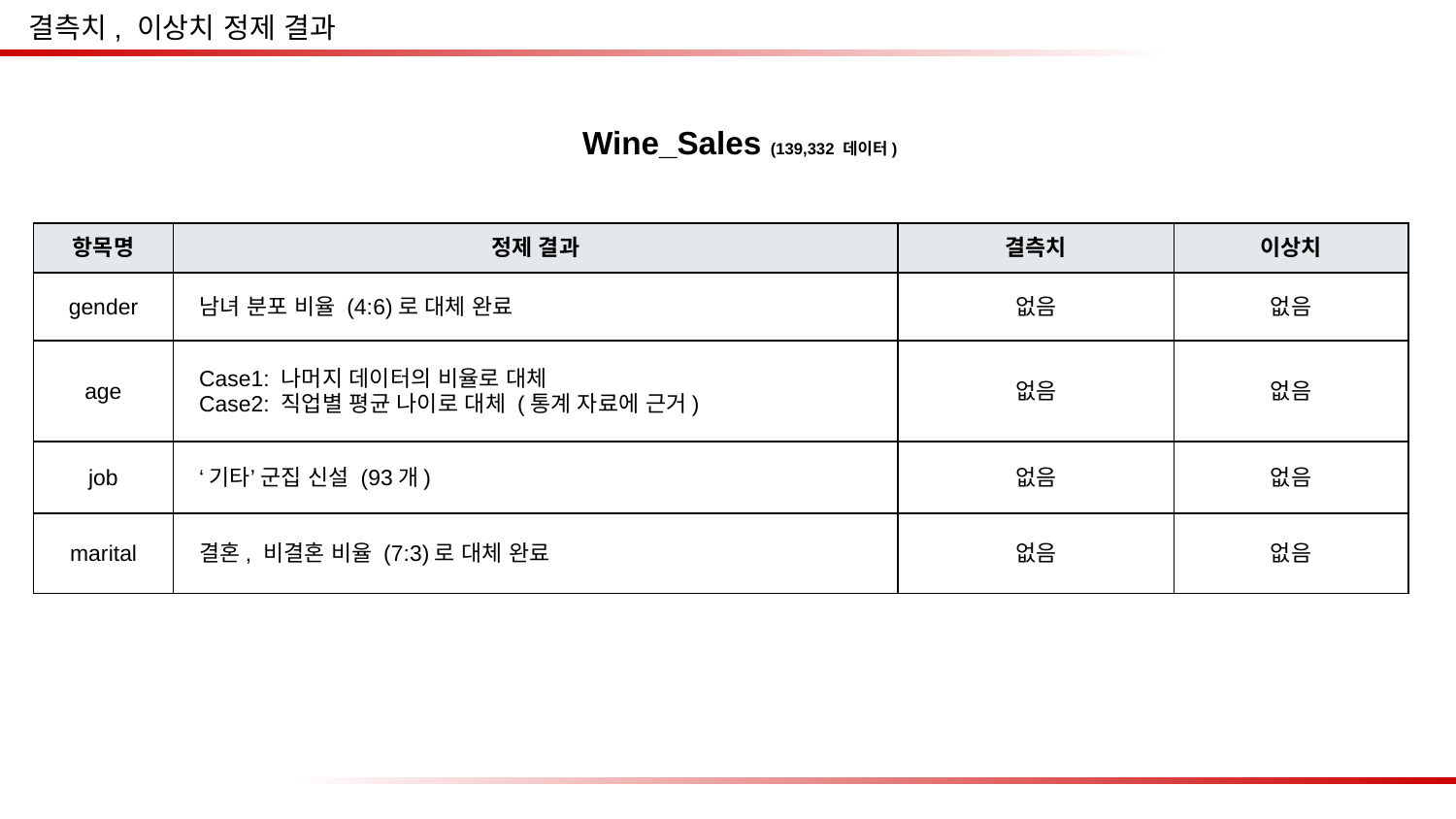

결측치, 이상치 정제 결과

Wine_Sales (139,332 데이터)
| 항목명 | 정제 결과 | 결측치 | 이상치 |
| --- | --- | --- | --- |
| gender | 남녀 분포 비율 (4:6)로 대체 완료 | 없음 | 없음 |
| age | Case1: 나머지 데이터의 비율로 대체 Case2: 직업별 평균 나이로 대체 (통계 자료에 근거) | 없음 | 없음 |
| job | ‘기타’ 군집 신설 (93개) | 없음 | 없음 |
| marital | 결혼, 비결혼 비율 (7:3)로 대체 완료 | 없음 | 없음 |